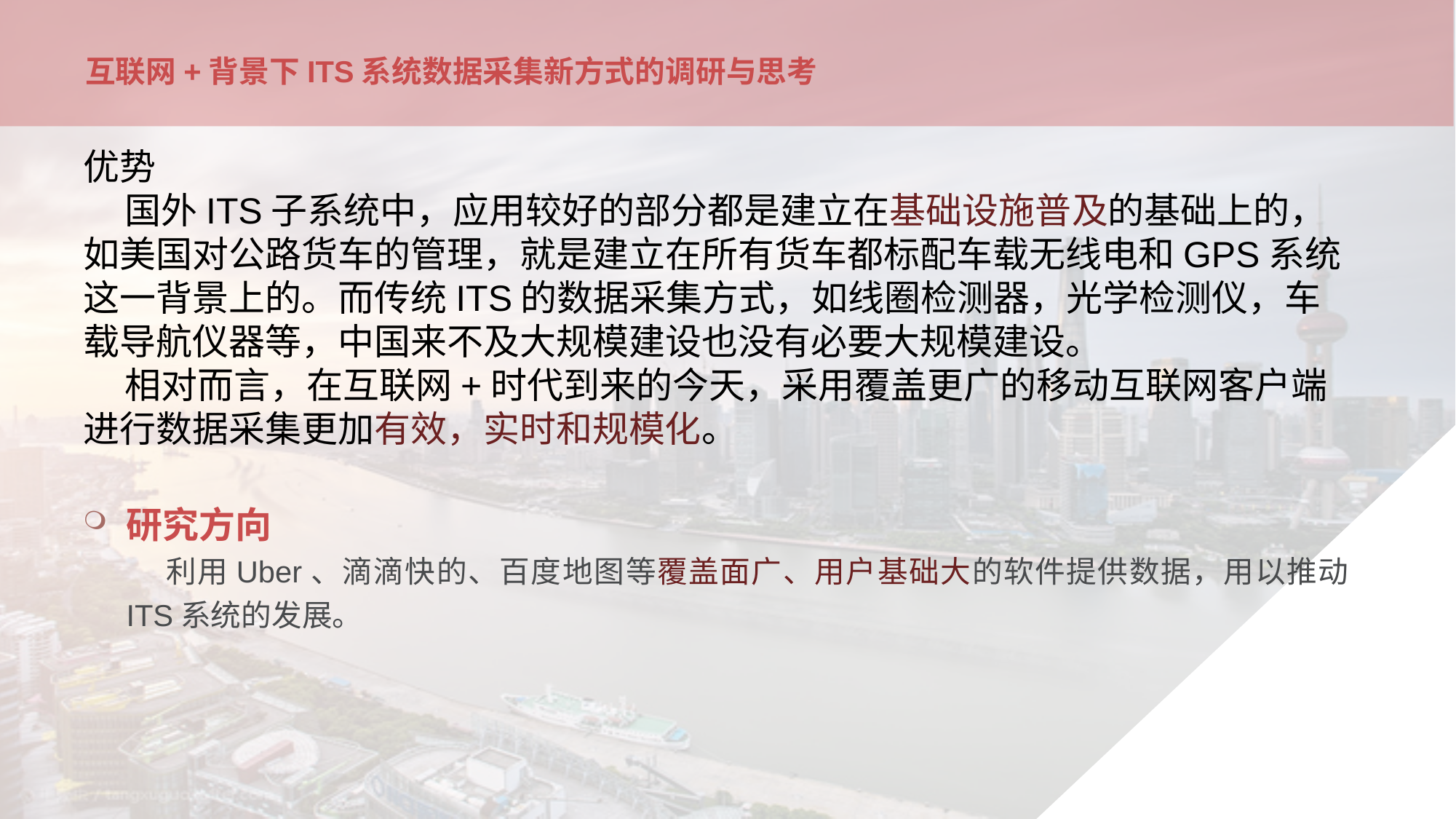

# 互联网+背景下ITS系统数据采集新方式的调研与思考

优势
    国外ITS子系统中，应用较好的部分都是建立在基础设施普及的基础上的，如美国对公路货车的管理，就是建立在所有货车都标配车载无线电和GPS系统这一背景上的。而传统ITS的数据采集方式，如线圈检测器，光学检测仪，车载导航仪器等，中国来不及大规模建设也没有必要大规模建设。    相对而言，在互联网+时代到来的今天，采用覆盖更广的移动互联网客户端进行数据采集更加有效，实时和规模化。

研究方向
    利用Uber、滴滴快的、百度地图等覆盖面广、用户基础大的软件提供数据，用以推动ITS系统的发展。